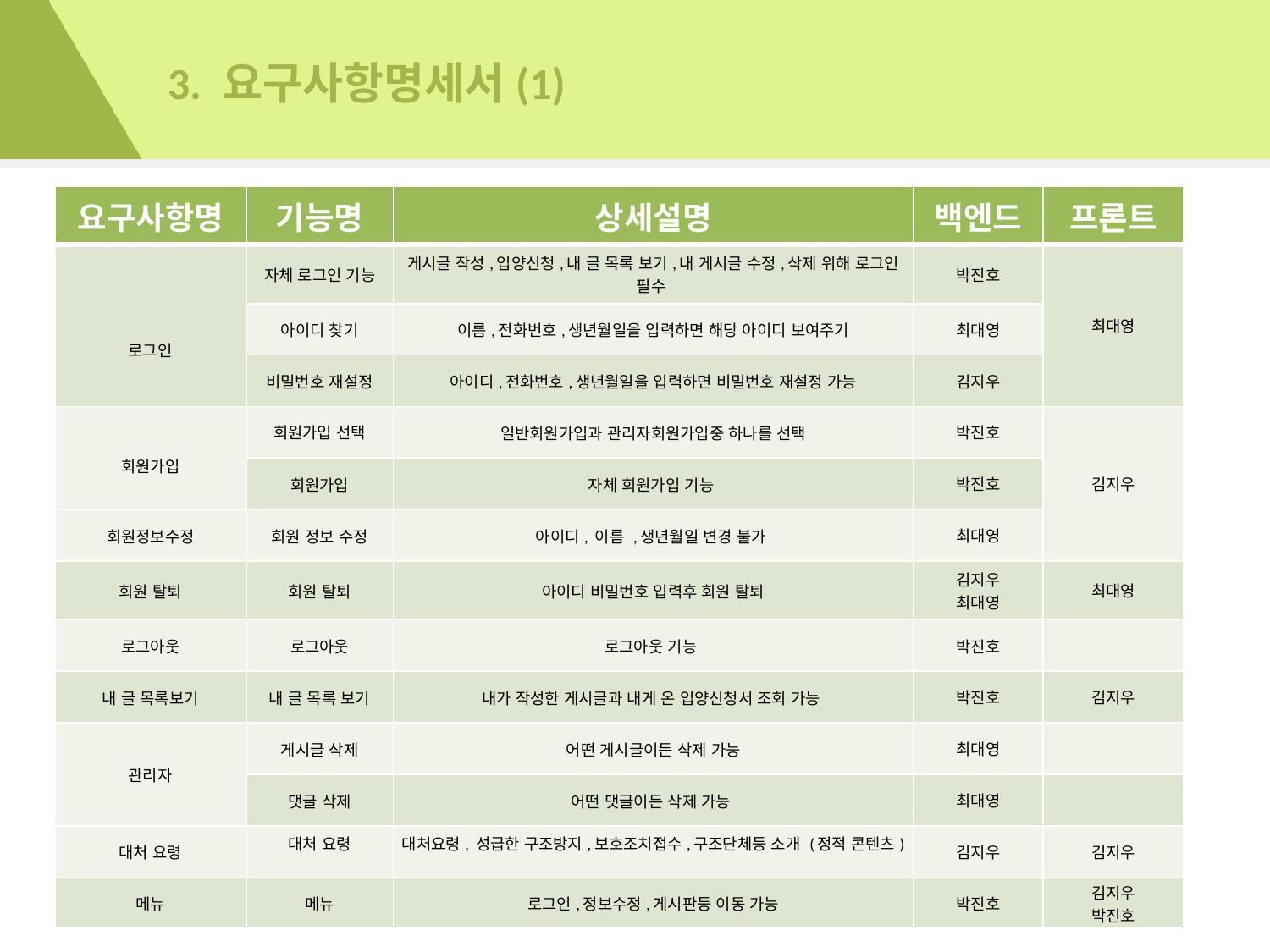

# 3. 요구사항명세서(1)
| 요구사항명 | 기능명 | 상세설명 | 백엔드 | 프론트 |
| --- | --- | --- | --- | --- |
| 로그인 | 자체 로그인 기능 | 게시글 작성,입양신청,내 글 목록 보기,내 게시글 수정,삭제 위해 로그인 필수 | 박진호 | 최대영 |
|  | 아이디 찾기 | 이름,전화번호,생년월일을 입력하면 해당 아이디 보여주기 | 최대영 |  |
|  | 비밀번호 재설정 | 아이디,전화번호,생년월일을 입력하면 비밀번호 재설정 가능 | 김지우 |  |
| 회원가입 | 회원가입 선택 | 일반회원가입과 관리자회원가입중 하나를 선택 | 박진호 | 김지우 |
|  | 회원가입 | 자체 회원가입 기능 | 박진호 |  |
| 회원정보수정 | 회원 정보 수정 | 아이디, 이름 ,생년월일 변경 불가 | 최대영 |  |
| 회원 탈퇴 | 회원 탈퇴 | 아이디 비밀번호 입력후 회원 탈퇴 | 김지우 최대영 | 최대영 |
| 로그아웃 | 로그아웃 | 로그아웃 기능 | 박진호 |  |
| 내 글 목록보기 | 내 글 목록 보기 | 내가 작성한 게시글과 내게 온 입양신청서 조회 가능 | 박진호 | 김지우 |
| 관리자 | 게시글 삭제 | 어떤 게시글이든 삭제 가능 | 최대영 |  |
|  | 댓글 삭제 | 어떤 댓글이든 삭제 가능 | 최대영 |  |
| 대처 요령 | 대처 요령 | 대처요령, 성급한 구조방지,보호조치접수,구조단체등 소개 (정적 콘텐츠) | 김지우 | 김지우 |
| 메뉴 | 메뉴 | 로그인,정보수정,게시판등 이동 가능 | 박진호 | 김지우 박진호 |